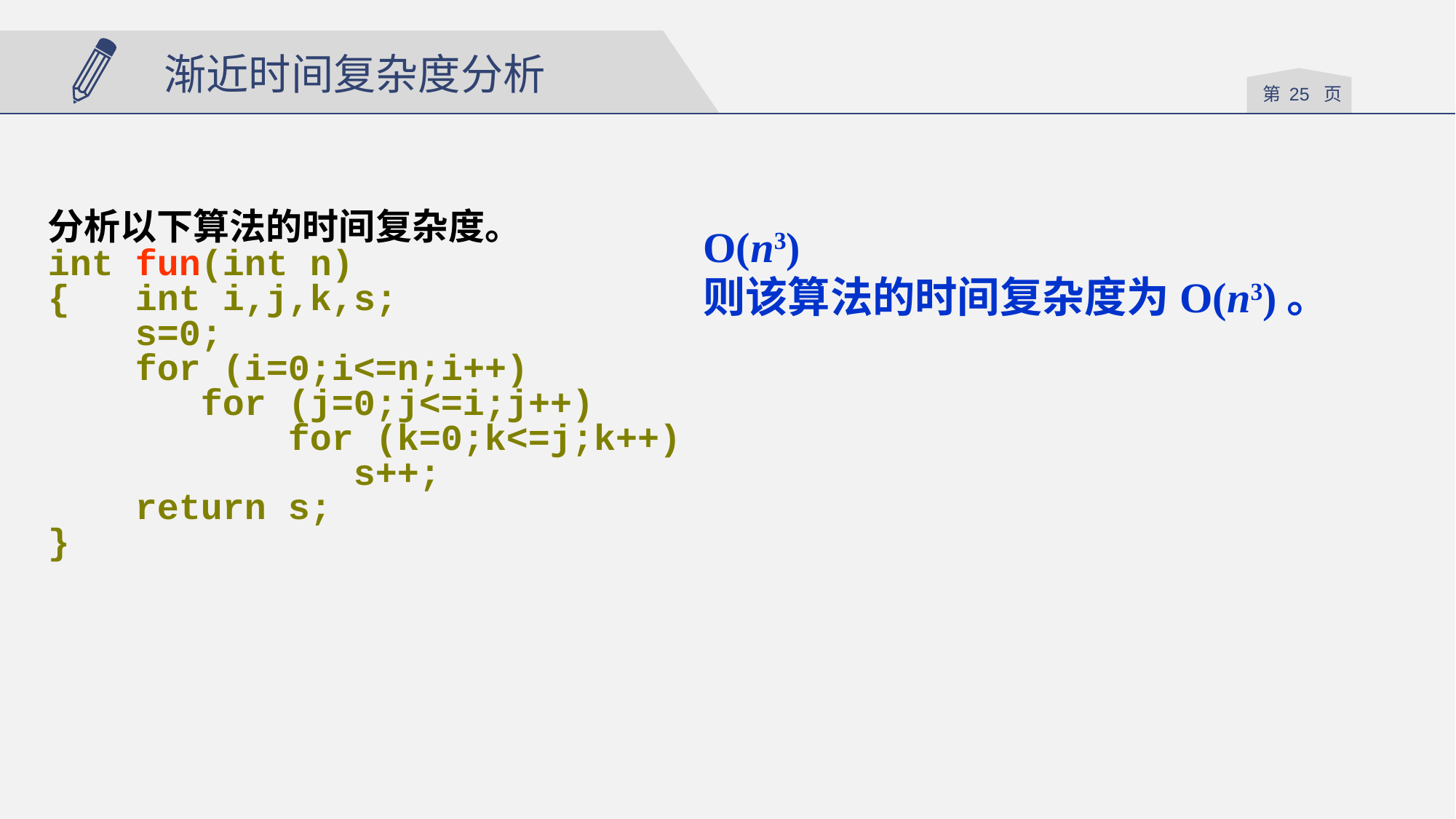

渐近时间复杂度分析
分析以下算法的时间复杂度。
int fun(int n)
{   int i,j,k,s;
    s=0;
    for (i=0;i<=n;i++)
       for (j=0;j<=i;j++)
           for (k=0;k<=j;k++)
              s++;
    return s;
}
O(n3)
则该算法的时间复杂度为O(n3)。